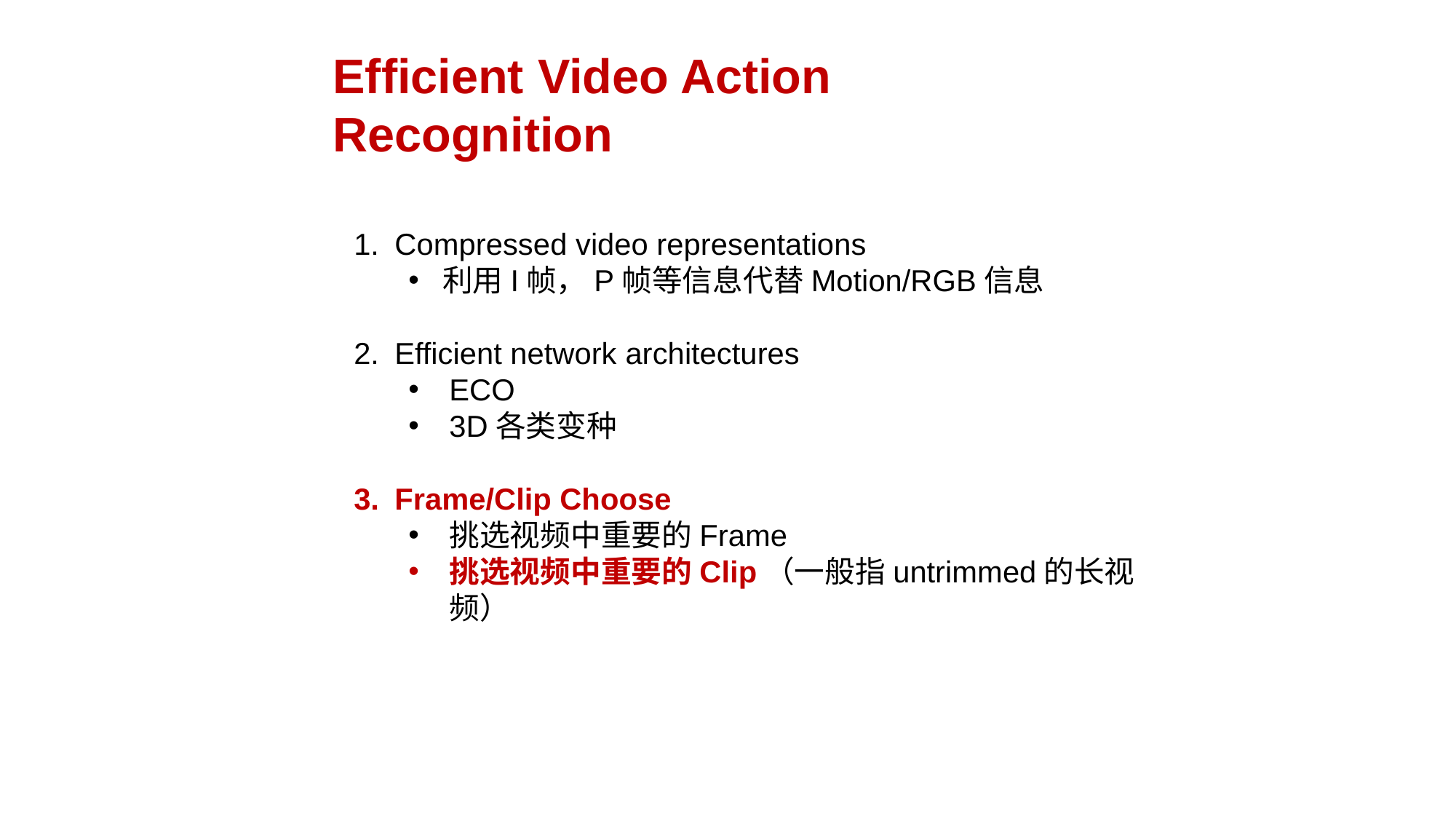

Efficient Video Action Recognition
Compressed video representations
利用I帧，P帧等信息代替Motion/RGB信息

Efficient network architectures
ECO
3D各类变种

Frame/Clip Choose
挑选视频中重要的Frame
挑选视频中重要的Clip（一般指untrimmed的长视频）